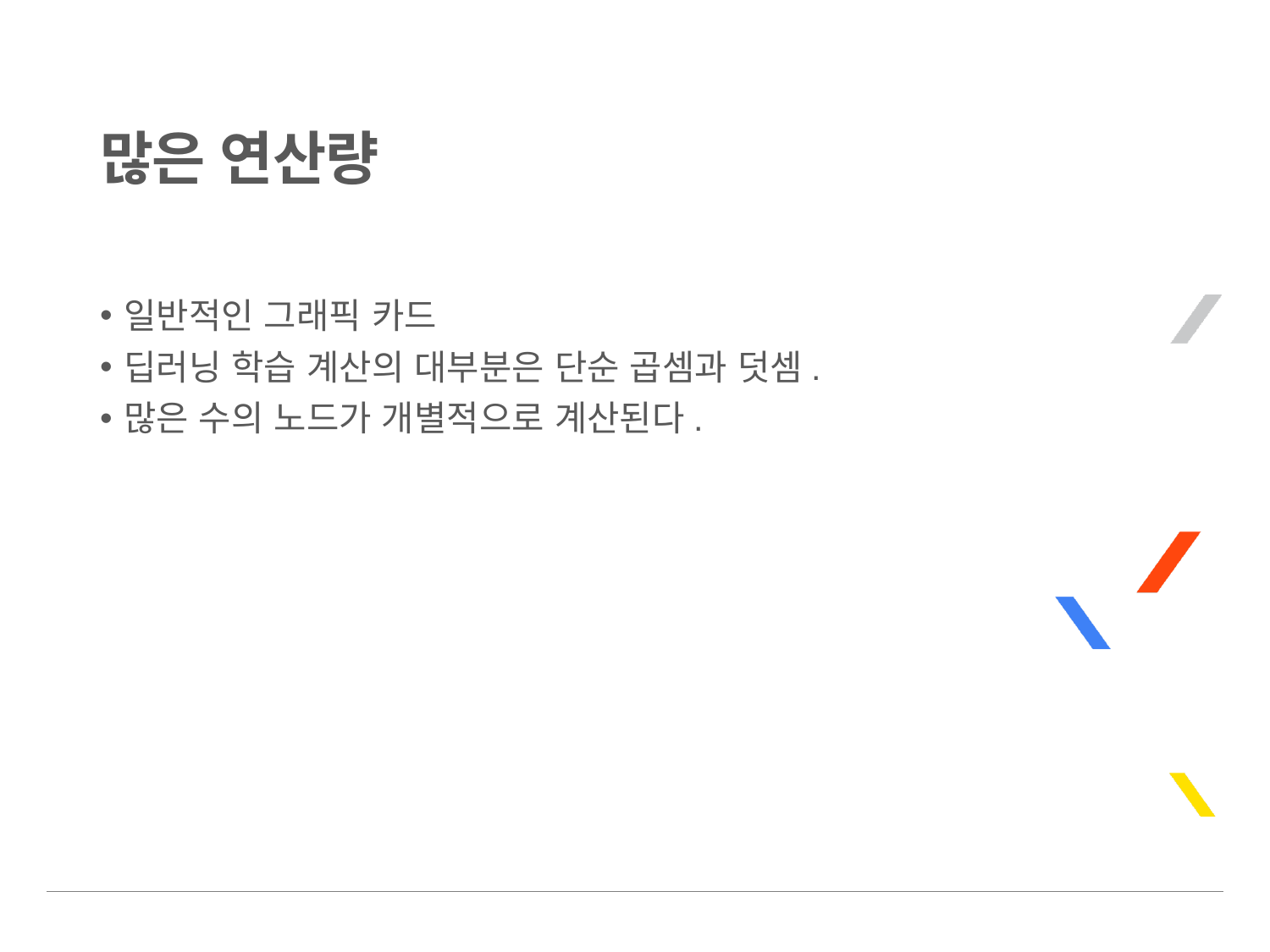

# 많은 연산량
일반적인 그래픽 카드
딥러닝 학습 계산의 대부분은 단순 곱셈과 덧셈.
많은 수의 노드가 개별적으로 계산된다.